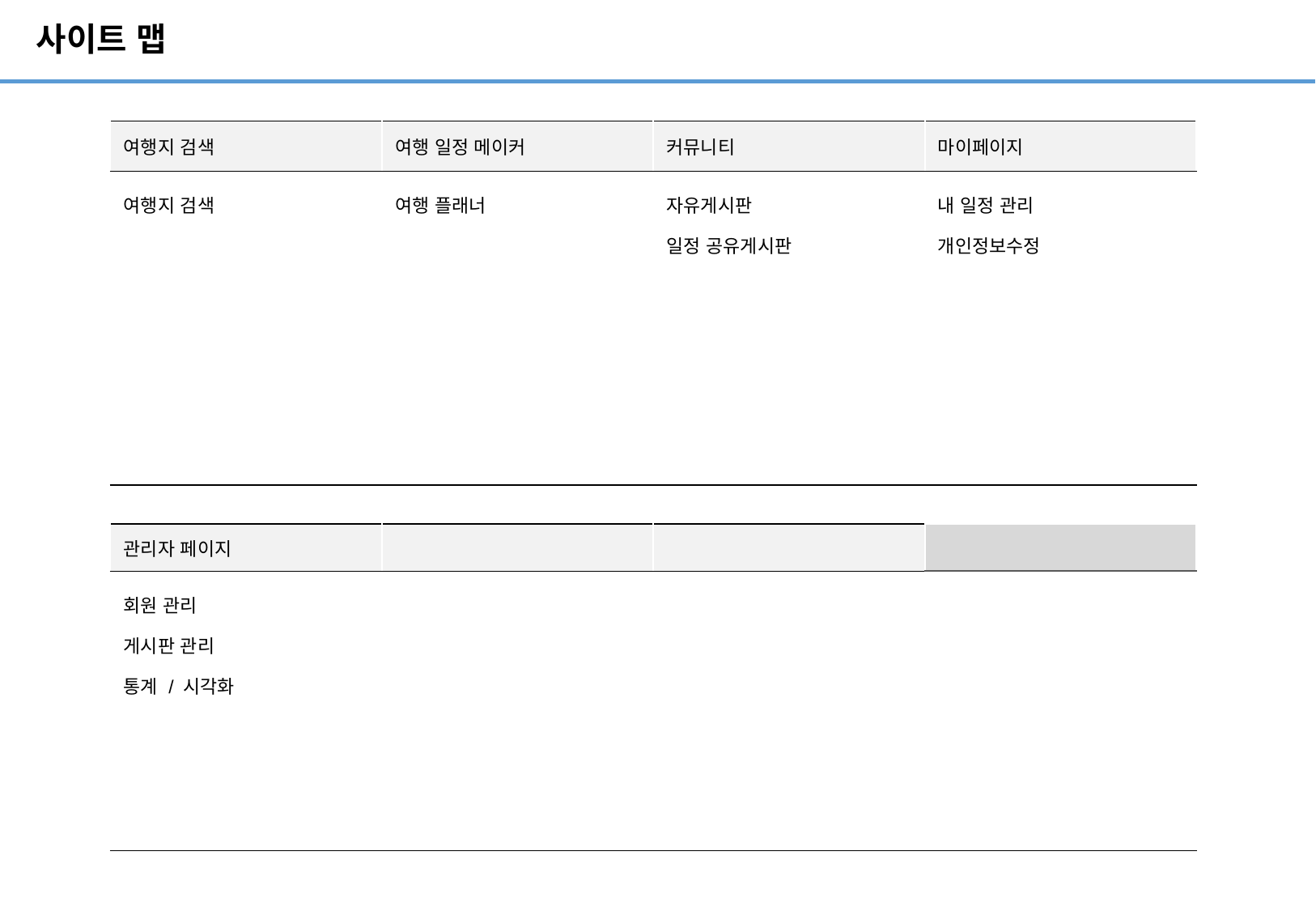

# 사이트 맵
| 여행지 검색 | 여행 일정 메이커 | 커뮤니티 | 마이페이지 |
| --- | --- | --- | --- |
| 여행지 검색 | 여행 플래너 | 자유게시판 일정 공유게시판 | 내 일정 관리 개인정보수정 |
| 관리자 페이지 |  |  |  |
| --- | --- | --- | --- |
| 회원 관리 게시판 관리 통계 / 시각화 |  |  |  |